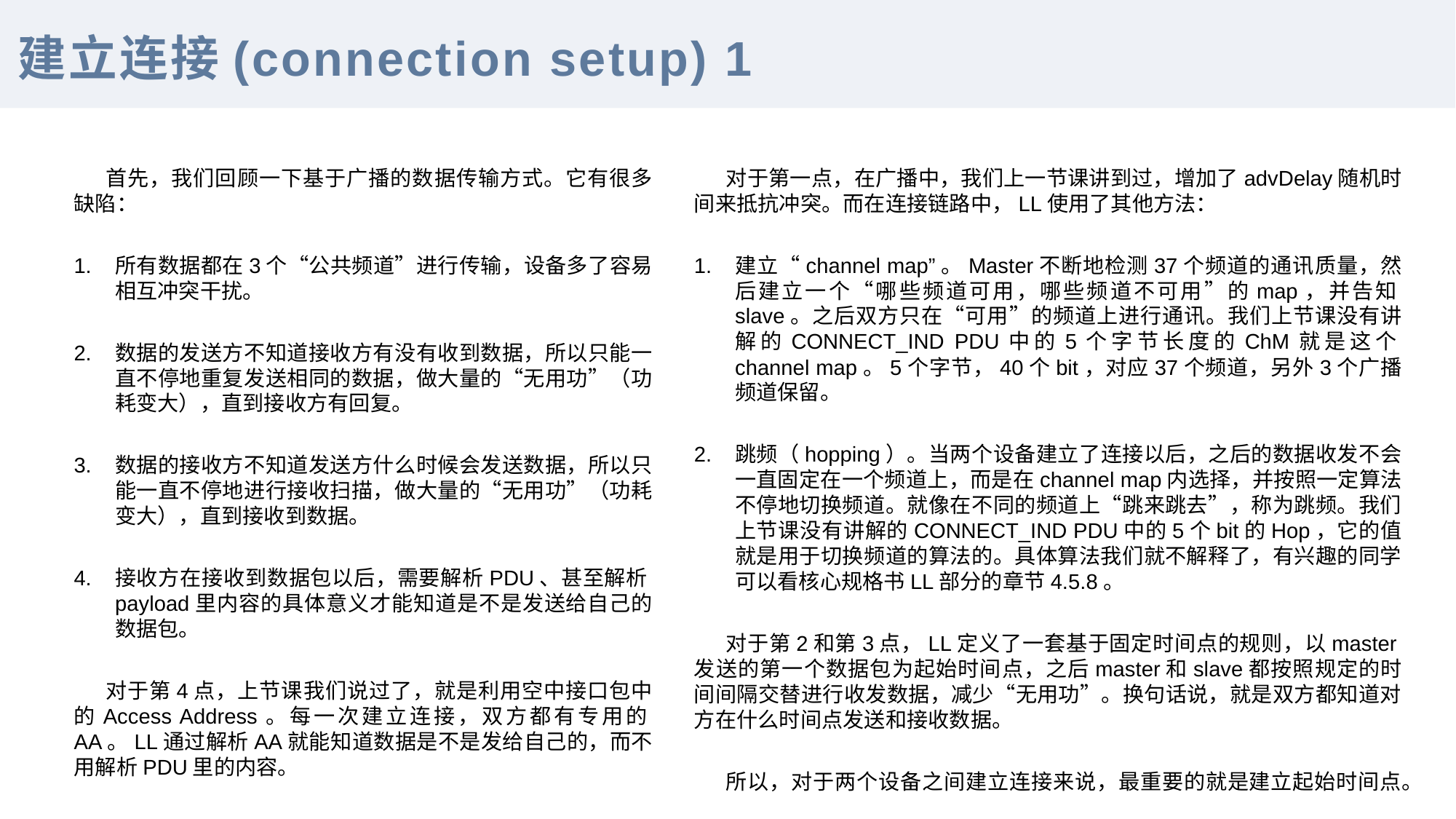

建立连接(connection setup) 1
首先，我们回顾一下基于广播的数据传输方式。它有很多缺陷：
所有数据都在3个“公共频道”进行传输，设备多了容易相互冲突干扰。
数据的发送方不知道接收方有没有收到数据，所以只能一直不停地重复发送相同的数据，做大量的“无用功”（功耗变大），直到接收方有回复。
数据的接收方不知道发送方什么时候会发送数据，所以只能一直不停地进行接收扫描，做大量的“无用功”（功耗变大），直到接收到数据。
接收方在接收到数据包以后，需要解析PDU、甚至解析payload里内容的具体意义才能知道是不是发送给自己的数据包。
对于第4点，上节课我们说过了，就是利用空中接口包中的Access Address。每一次建立连接，双方都有专用的AA。LL通过解析AA就能知道数据是不是发给自己的，而不用解析PDU里的内容。
对于第一点，在广播中，我们上一节课讲到过，增加了advDelay随机时间来抵抗冲突。而在连接链路中，LL使用了其他方法：
建立“channel map”。Master不断地检测37个频道的通讯质量，然后建立一个“哪些频道可用，哪些频道不可用”的map，并告知slave。之后双方只在“可用”的频道上进行通讯。我们上节课没有讲解的CONNECT_IND PDU中的5个字节长度的ChM就是这个channel map。5个字节，40个bit，对应37个频道，另外3个广播频道保留。
跳频（hopping）。当两个设备建立了连接以后，之后的数据收发不会一直固定在一个频道上，而是在channel map内选择，并按照一定算法不停地切换频道。就像在不同的频道上“跳来跳去”，称为跳频。我们上节课没有讲解的CONNECT_IND PDU中的5个bit的Hop，它的值就是用于切换频道的算法的。具体算法我们就不解释了，有兴趣的同学可以看核心规格书LL部分的章节4.5.8。
对于第2和第3点，LL定义了一套基于固定时间点的规则，以master发送的第一个数据包为起始时间点，之后master和slave都按照规定的时间间隔交替进行收发数据，减少“无用功”。换句话说，就是双方都知道对方在什么时间点发送和接收数据。
所以，对于两个设备之间建立连接来说，最重要的就是建立起始时间点。